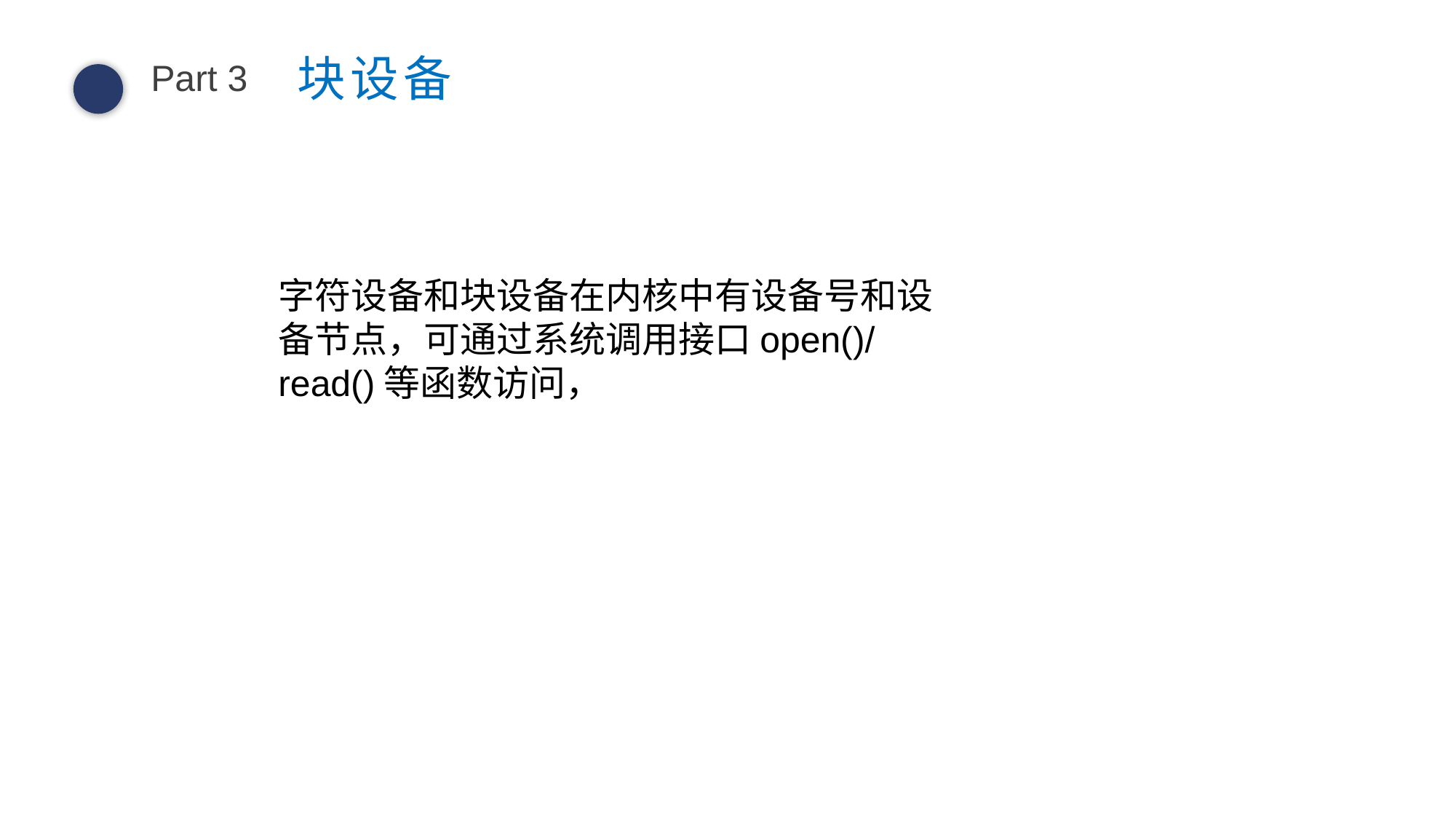

块设备

请在此输入文本内容或者粘贴复制的文本内容到此处，请在此输入文本内容或者粘贴复制的文本内容到此处请在此输入文本内容
Part 3

字符设备和块设备在内核中有设备号和设备节点，可通过系统调用接口open()/read()等函数访问，